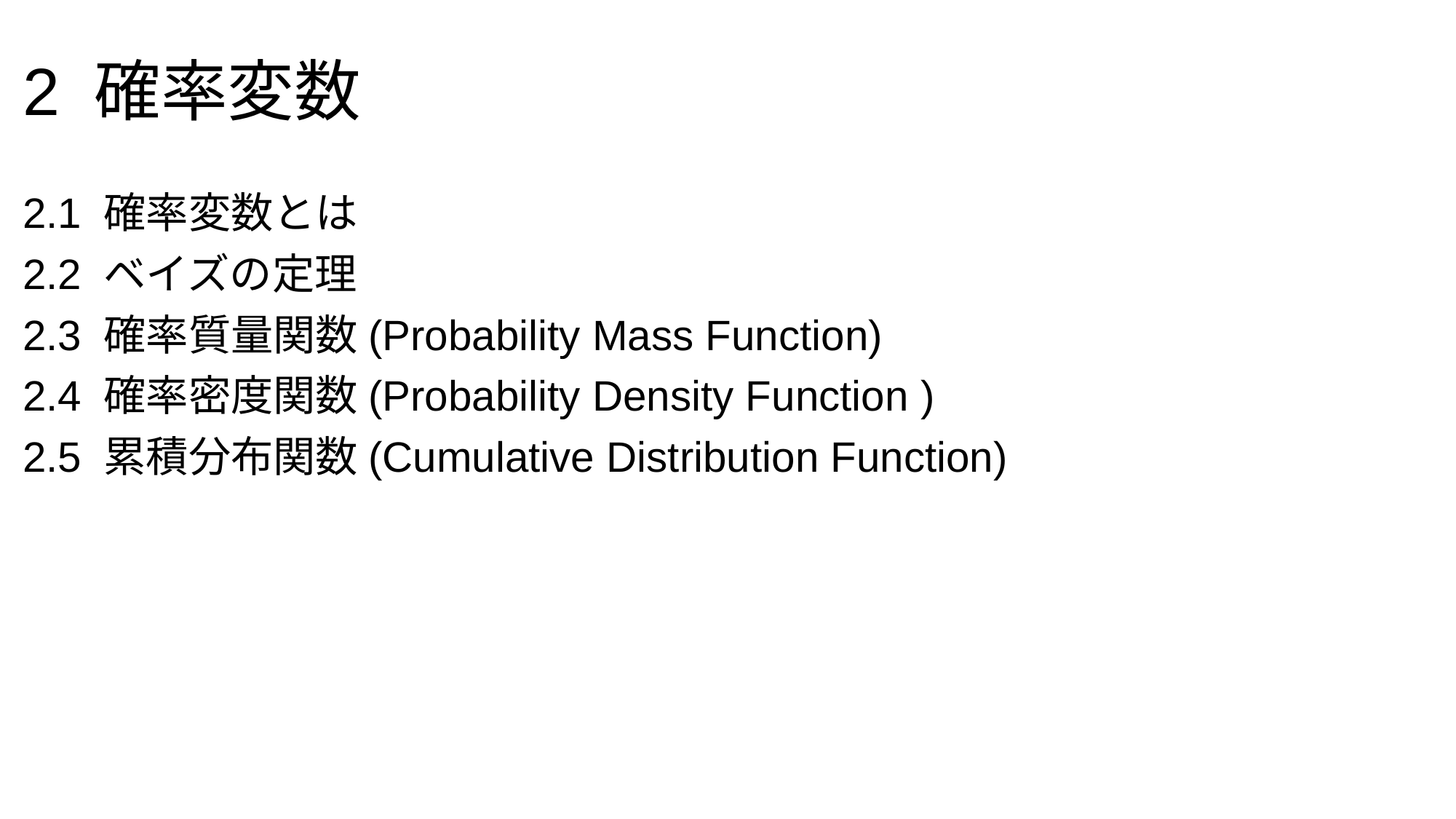

# 2 確率変数
2.1 確率変数とは
2.2 ベイズの定理
2.3 確率質量関数(Probability Mass Function)
2.4 確率密度関数(Probability Density Function )
2.5 累積分布関数(Cumulative Distribution Function)